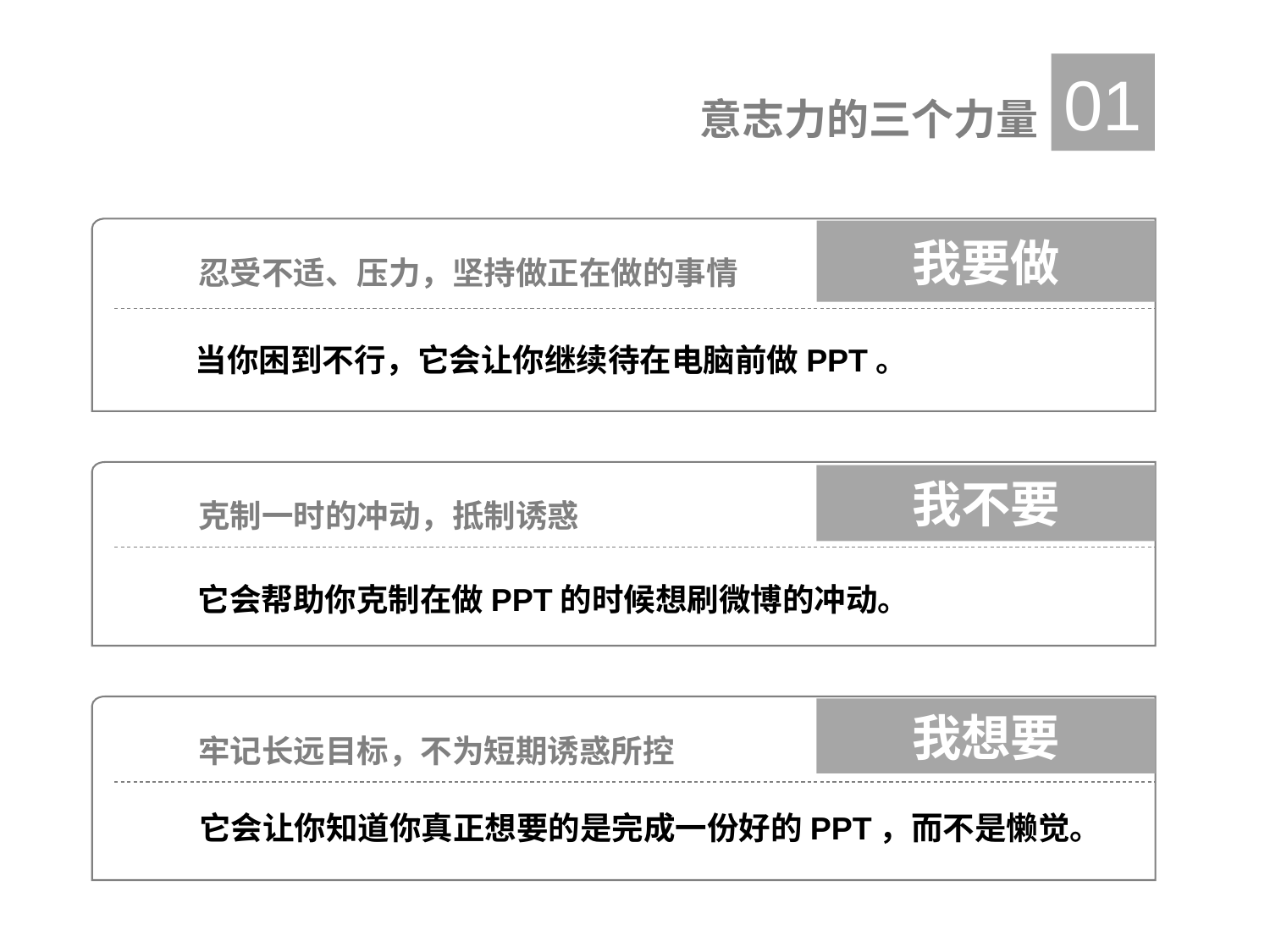

01
意志力的三个力量

我要做
忍受不适、压力，坚持做正在做的事情
当你困到不行，它会让你继续待在电脑前做PPT。

我不要
克制一时的冲动，抵制诱惑
它会帮助你克制在做PPT的时候想刷微博的冲动。

我想要
牢记长远目标，不为短期诱惑所控
它会让你知道你真正想要的是完成一份好的PPT，而不是懒觉。